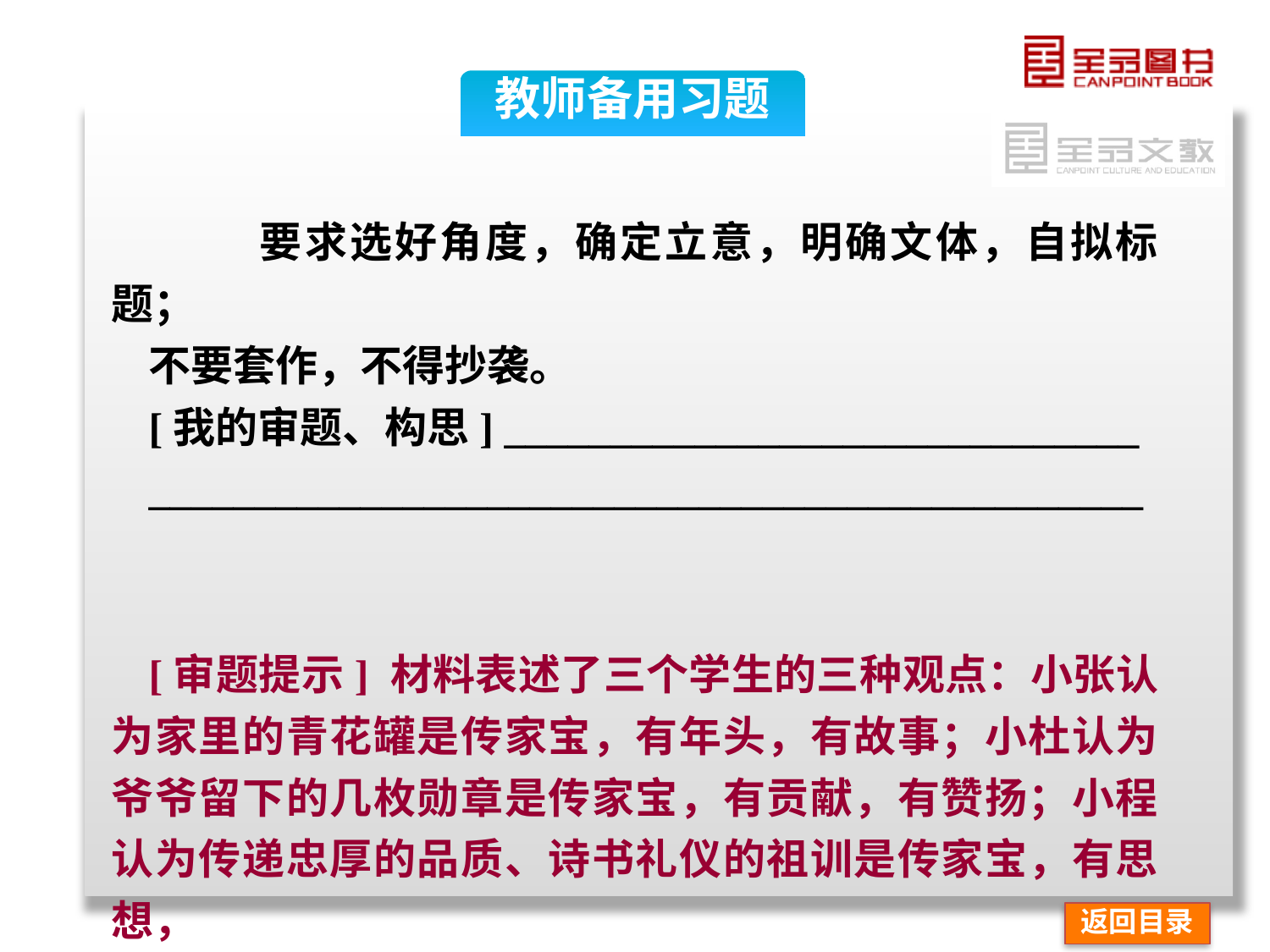

教师备用习题
        要求选好角度，确定立意，明确文体，自拟标题；
不要套作，不得抄袭。
[我的审题、构思] ______________________________
_______________________________________________

[审题提示] 材料表述了三个学生的三种观点：小张认为家里的青花罐是传家宝，有年头，有故事；小杜认为爷爷留下的几枚勋章是传家宝，有贡献，有赞扬；小程认为传递忠厚的品质、诗书礼仪的祖训是传家宝，有思想，
返回目录